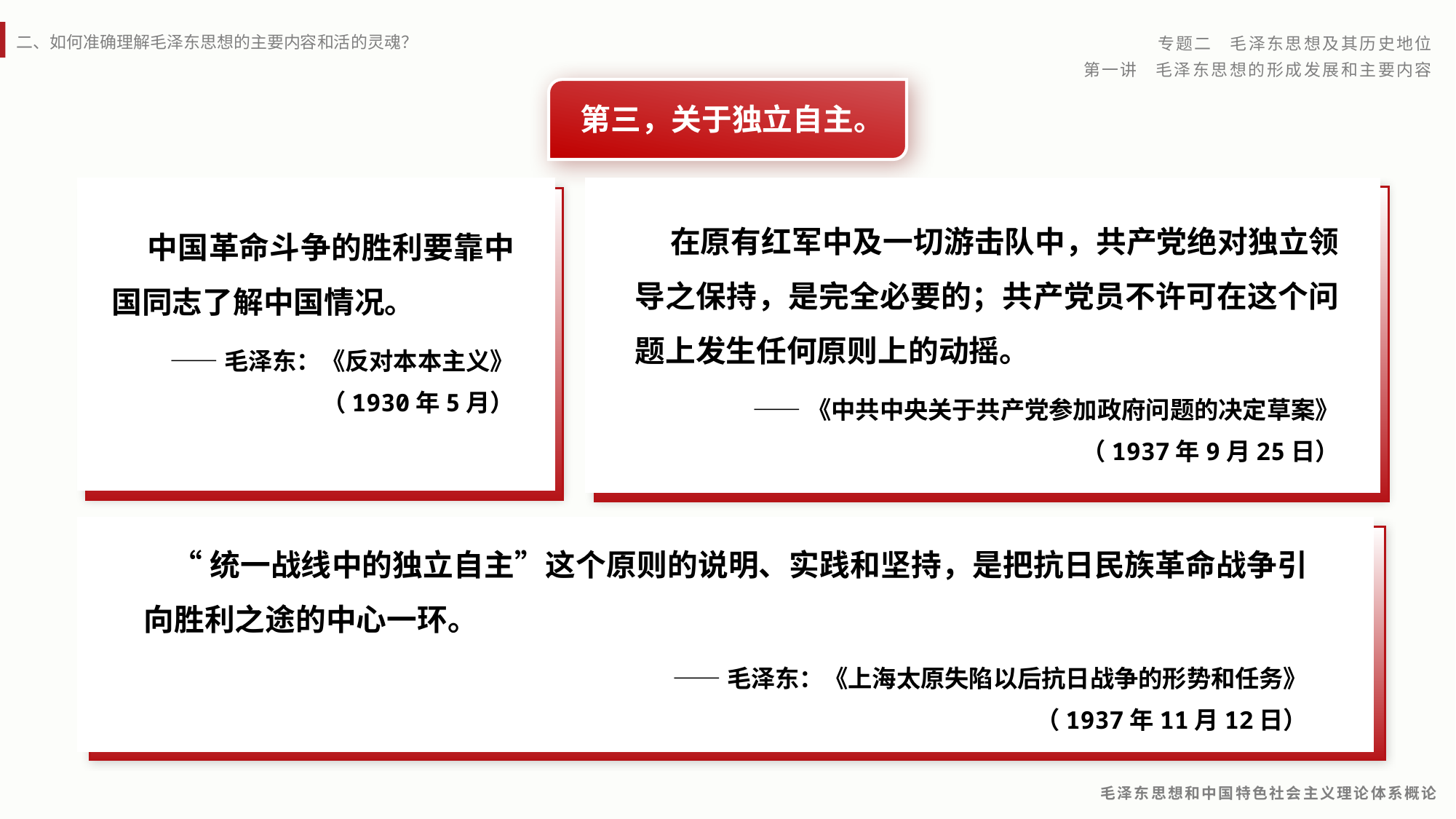

第三，关于独立自主。

    在原有红军中及一切游击队中，共产党绝对独立领导之保持，是完全必要的；共产党员不许可在这个问题上发生任何原则上的动摇。
——《中共中央关于共产党参加政府问题的决定草案》
（1937年9月25日）

    中国革命斗争的胜利要靠中国同志了解中国情况。
——毛泽东：《反对本本主义》
（1930年5月）

    “统一战线中的独立自主”这个原则的说明、实践和坚持，是把抗日民族革命战争引向胜利之途的中心一环。
——毛泽东：《上海太原失陷以后抗日战争的形势和任务》
（1937年11月12日）